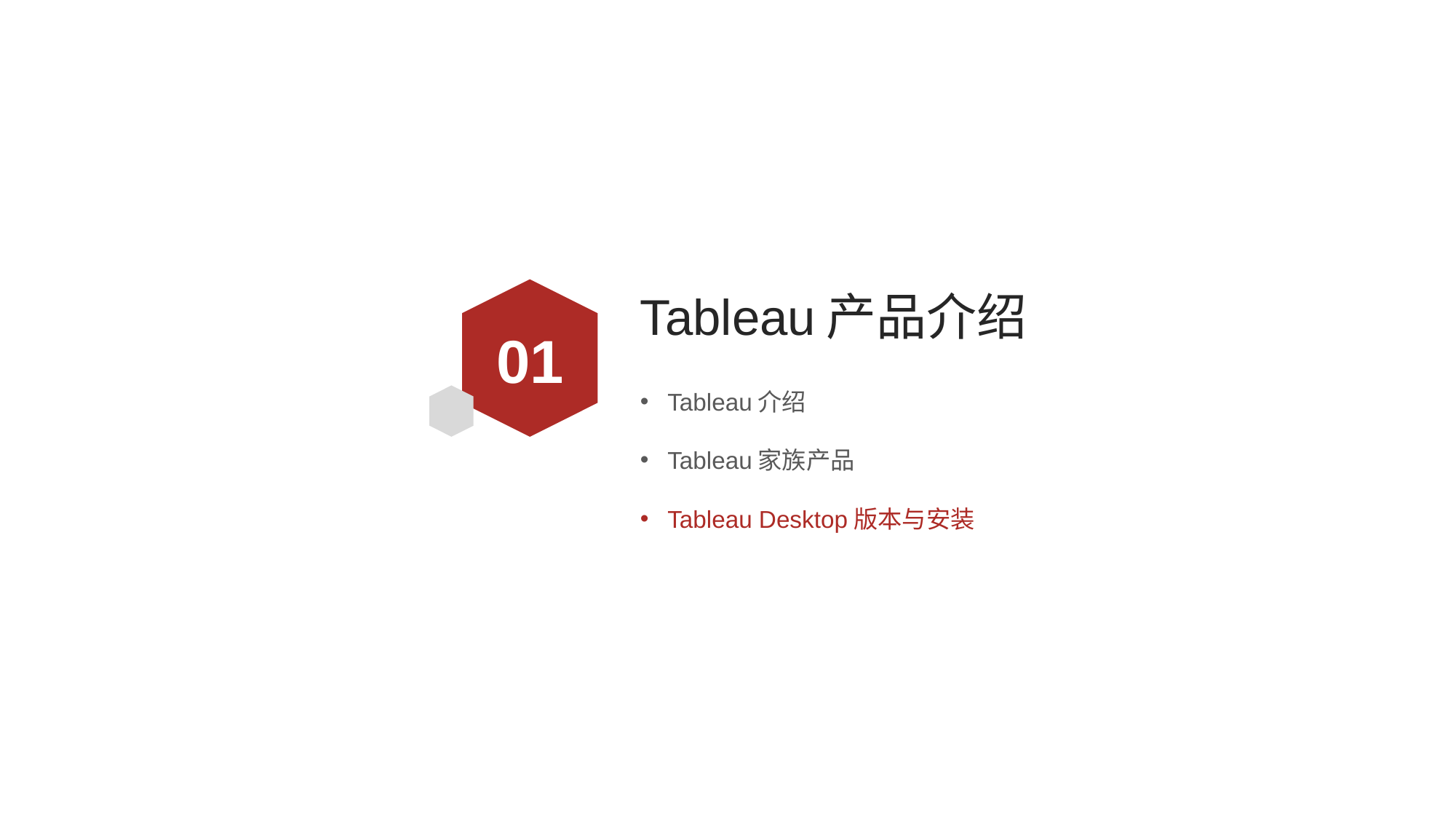

# Tableau产品介绍
01
Tableau介绍
Tableau家族产品
Tableau Desktop版本与安装